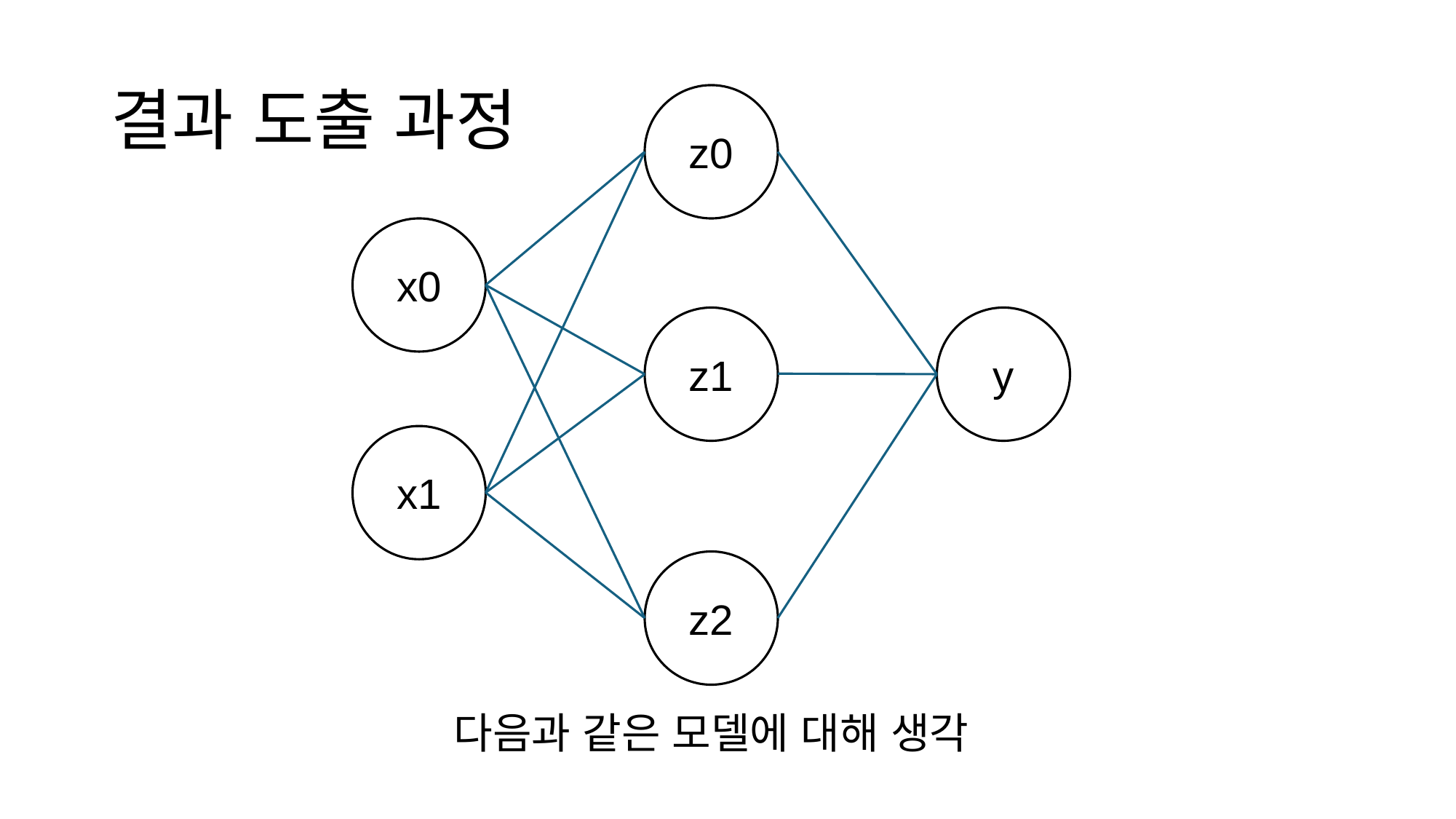

# 결과 도출 과정
z0
x0
z1
y
x1
z2
다음과 같은 모델에 대해 생각